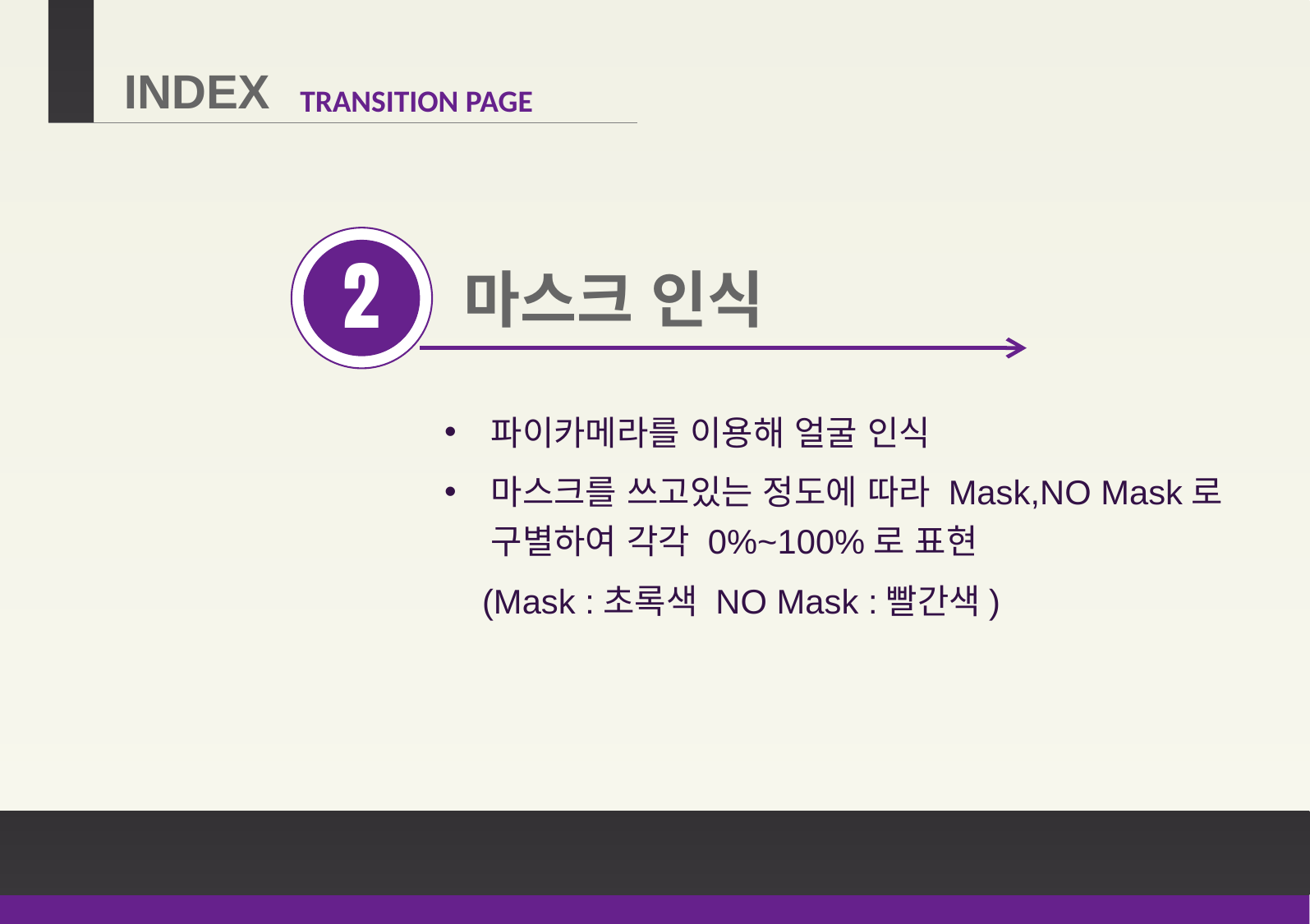

2
마스크 인식
파이카메라를 이용해 얼굴 인식
마스크를 쓰고있는 정도에 따라 Mask,NO Mask로 구별하여 각각 0%~100%로 표현
    (Mask :초록색 NO Mask :빨간색)